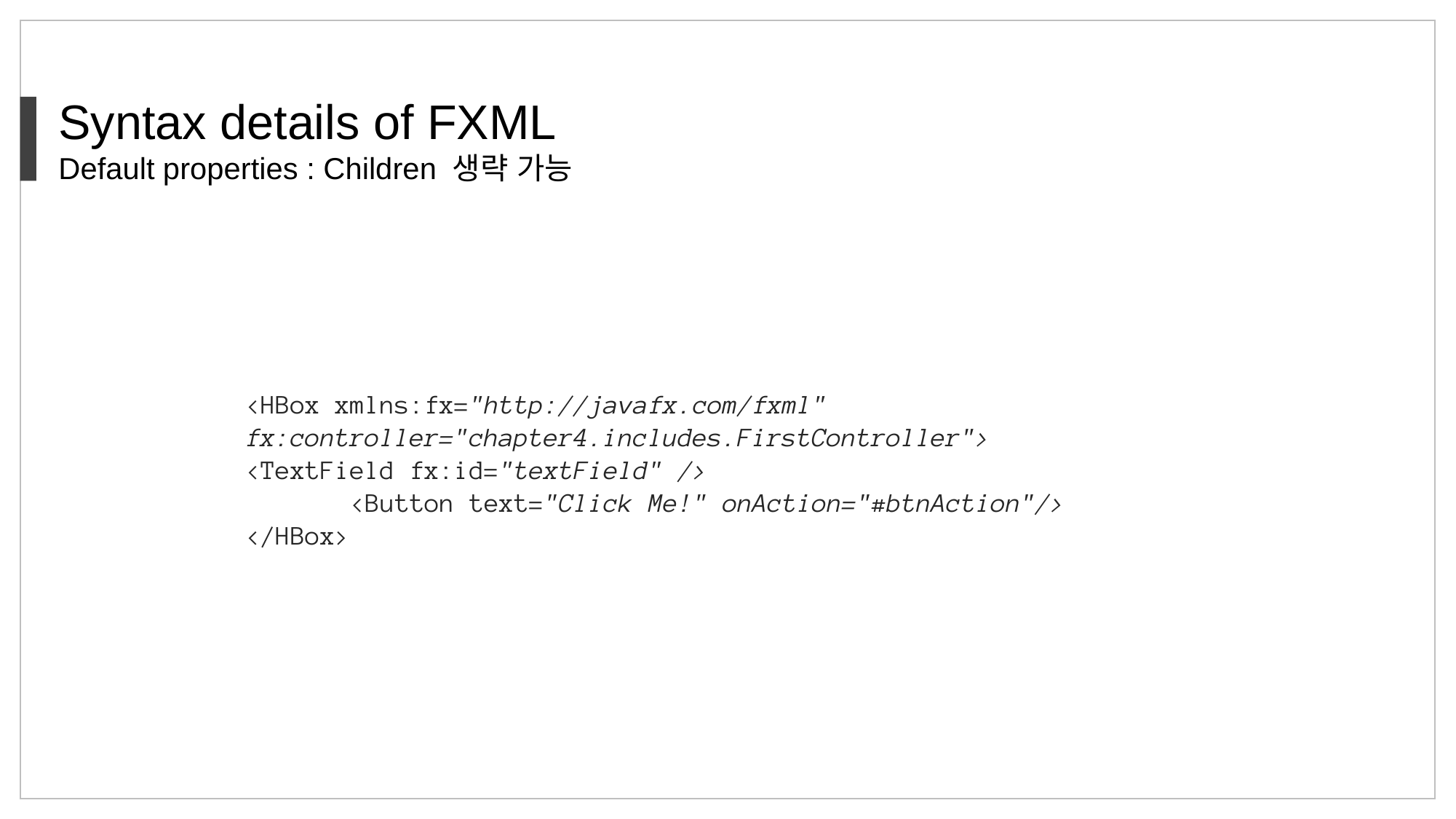

Syntax details of FXML
Default properties : Children 생략 가능

<HBox xmlns:fx="http://javafx.com/fxml" fx:controller="chapter4.includes.FirstController">       	<TextField fx:id="textField" />
       <Button text="Click Me!" onAction="#btnAction"/>
</HBox>